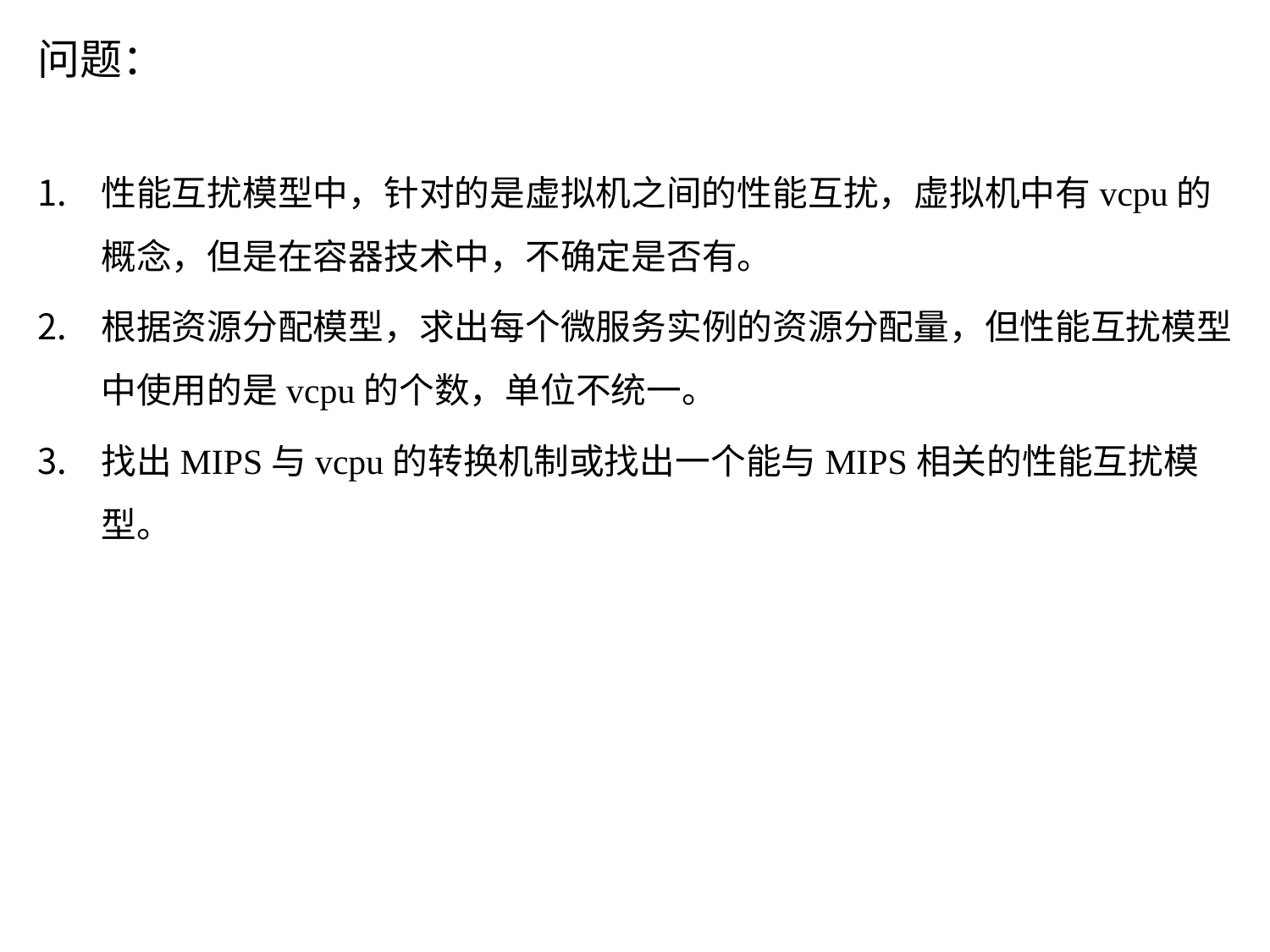

问题：

性能互扰模型中，针对的是虚拟机之间的性能互扰，虚拟机中有vcpu的概念，但是在容器技术中，不确定是否有。
根据资源分配模型，求出每个微服务实例的资源分配量，但性能互扰模型中使用的是vcpu的个数，单位不统一。
找出MIPS与vcpu的转换机制或找出一个能与MIPS相关的性能互扰模型。